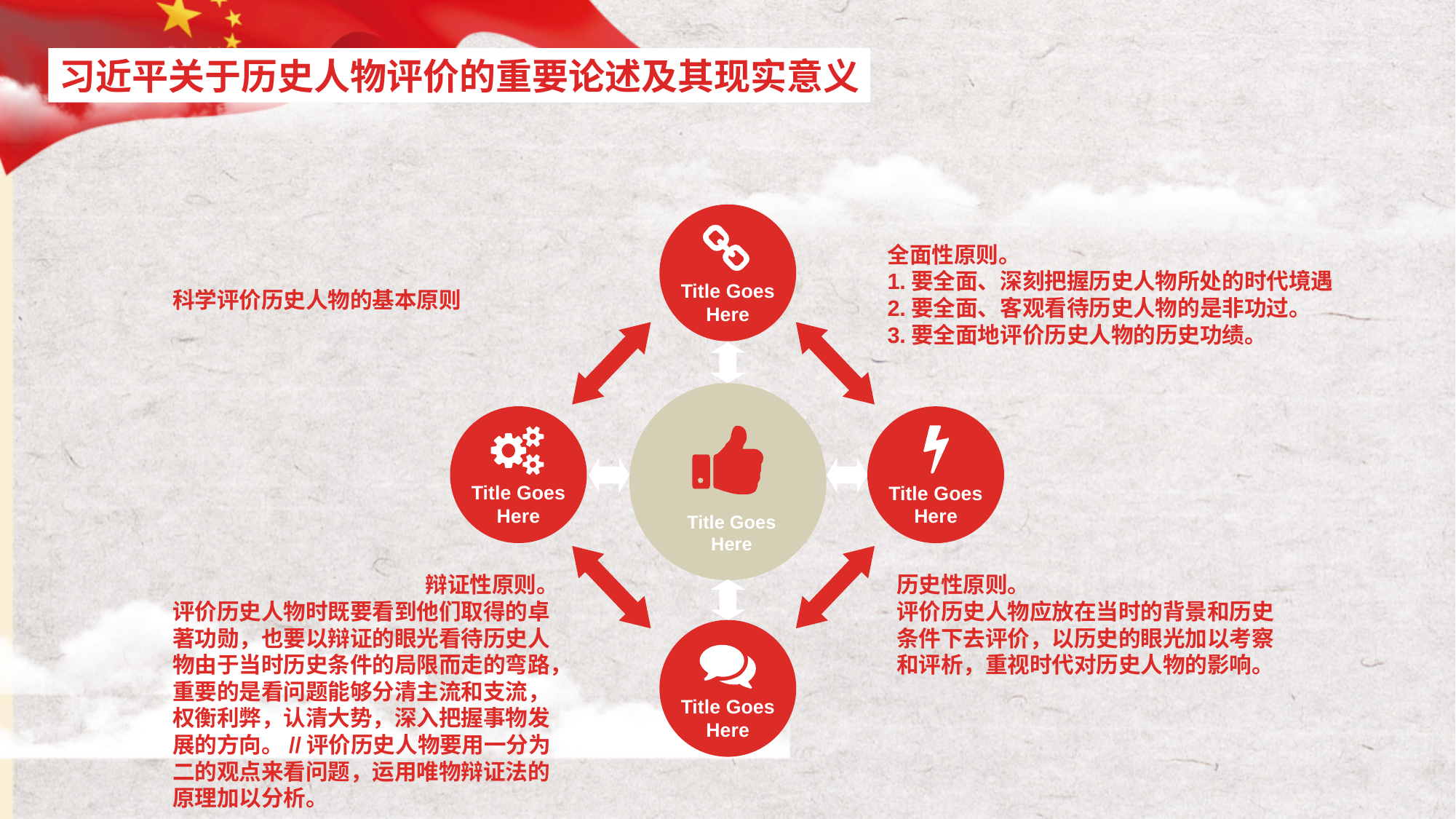

习近平关于历史人物评价的重要论述及其现实意义

Title Goes
Here
全面性原则。
1.要全面、深刻把握历史人物所处的时代境遇
2.要全面、客观看待历史人物的是非功过。
3.要全面地评价历史人物的历史功绩。
科学评价历史人物的基本原则

Title Goes
Here

Title Goes
Here

Title Goes
Here

辩证性原则。
评价历史人物时既要看到他们取得的卓著功勋，也要以辩证的眼光看待历史人物由于当时历史条件的局限而走的弯路，重要的是看问题能够分清主流和支流，权衡利弊，认清大势，深入把握事物发展的方向。//评价历史人物要用一分为二的观点来看问题，运用唯物辩证法的原理加以分析。
历史性原则。
评价历史人物应放在当时的背景和历史条件下去评价，以历史的眼光加以考察和评析，重视时代对历史人物的影响。

Title Goes
Here